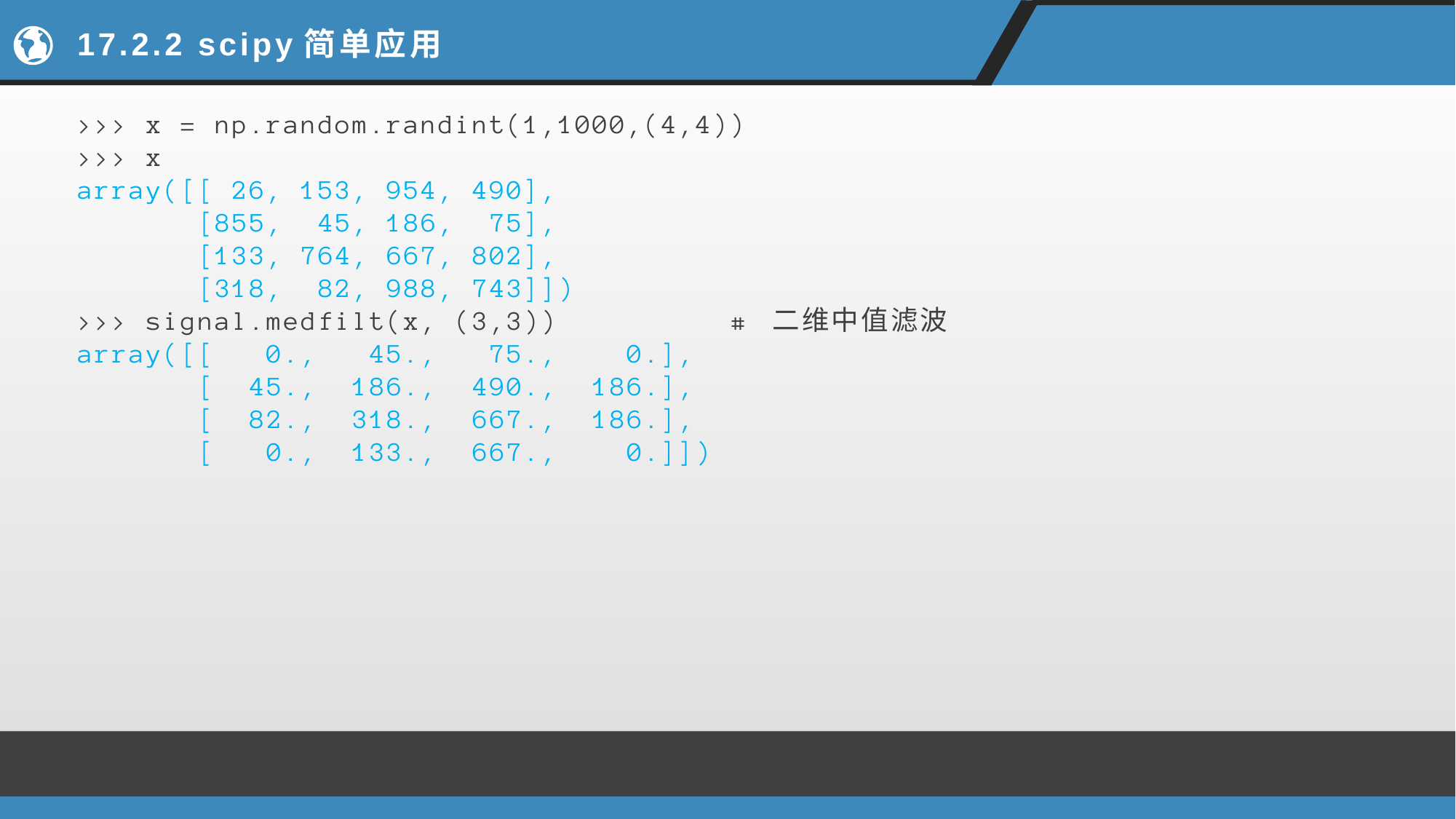

# 17.2.2 scipy简单应用

>>> x = np.random.randint(1,1000,(4,4))
>>> x
array([[ 26, 153, 954, 490],
       [855,  45, 186,  75],
       [133, 764, 667, 802],
       [318,  82, 988, 743]])
>>> signal.medfilt(x, (3,3))          # 二维中值滤波
array([[   0.,   45.,   75.,    0.],
       [  45.,  186.,  490.,  186.],
       [  82.,  318.,  667.,  186.],
       [   0.,  133.,  667.,    0.]])